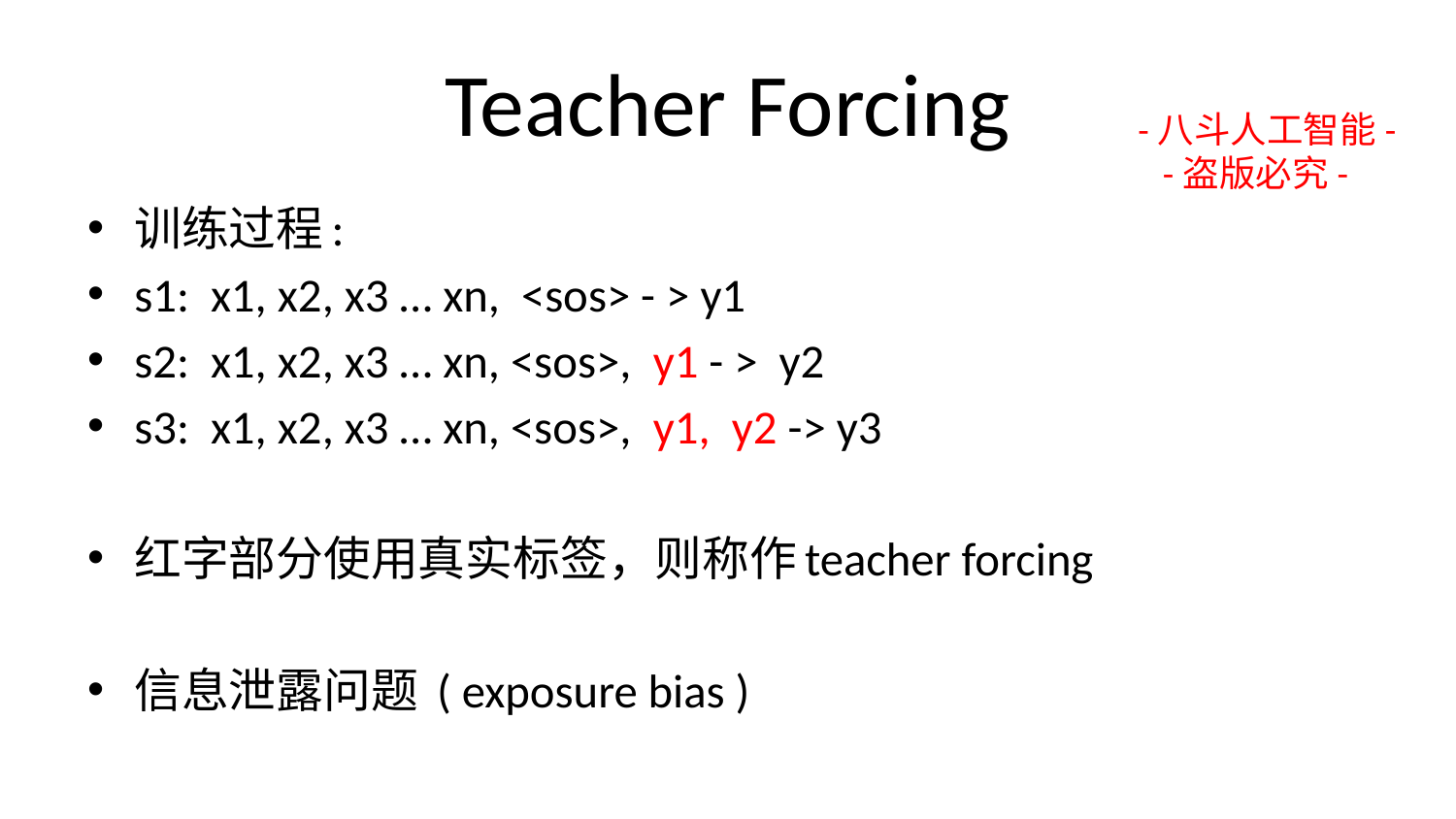

# Teacher Forcing
-八斗人工智能-
   -盗版必究-
训练过程:
s1:  x1, x2, x3 … xn,  <sos> - > y1
s2:  x1, x2, x3 … xn, <sos>,  y1 - >  y2
s3:  x1, x2, x3 … xn, <sos>,  y1,  y2 -> y3

红字部分使用真实标签，则称作teacher forcing

信息泄露问题 ( exposure bias )